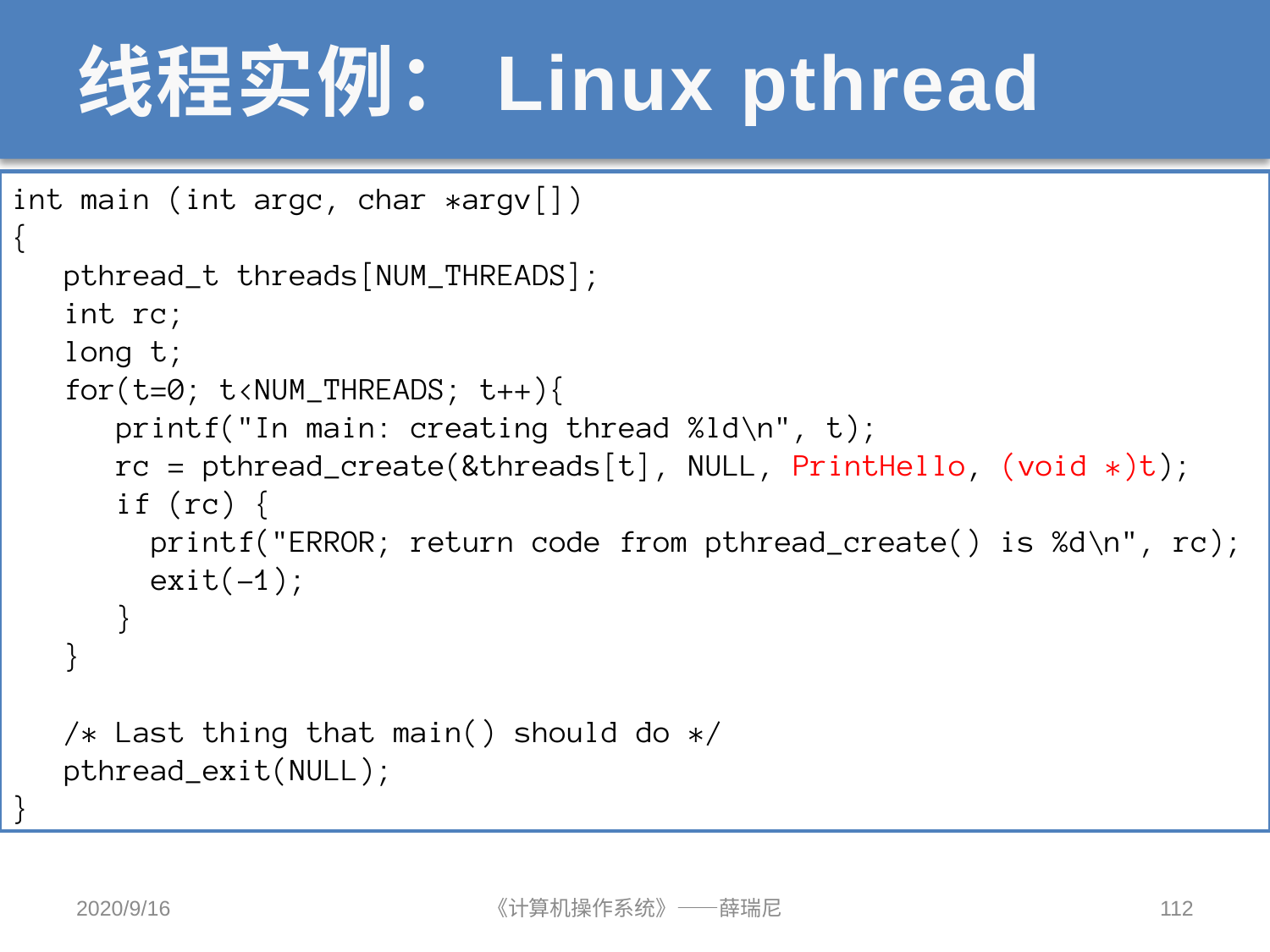

# 线程实例：Linux pthread
int main (int argc, char *argv[])
{
   pthread_t threads[NUM_THREADS];
   int rc;
   long t;
   for(t=0; t<NUM_THREADS; t++){
      printf("In main: creating thread %ld\n", t);
      rc = pthread_create(&threads[t], NULL, PrintHello, (void *)t);
      if (rc) {
        printf("ERROR; return code from pthread_create() is %d\n", rc);
        exit(-1);
      }
   }

   /* Last thing that main() should do */
   pthread_exit(NULL);
}
2020/9/16
《计算机操作系统》——薛瑞尼
112